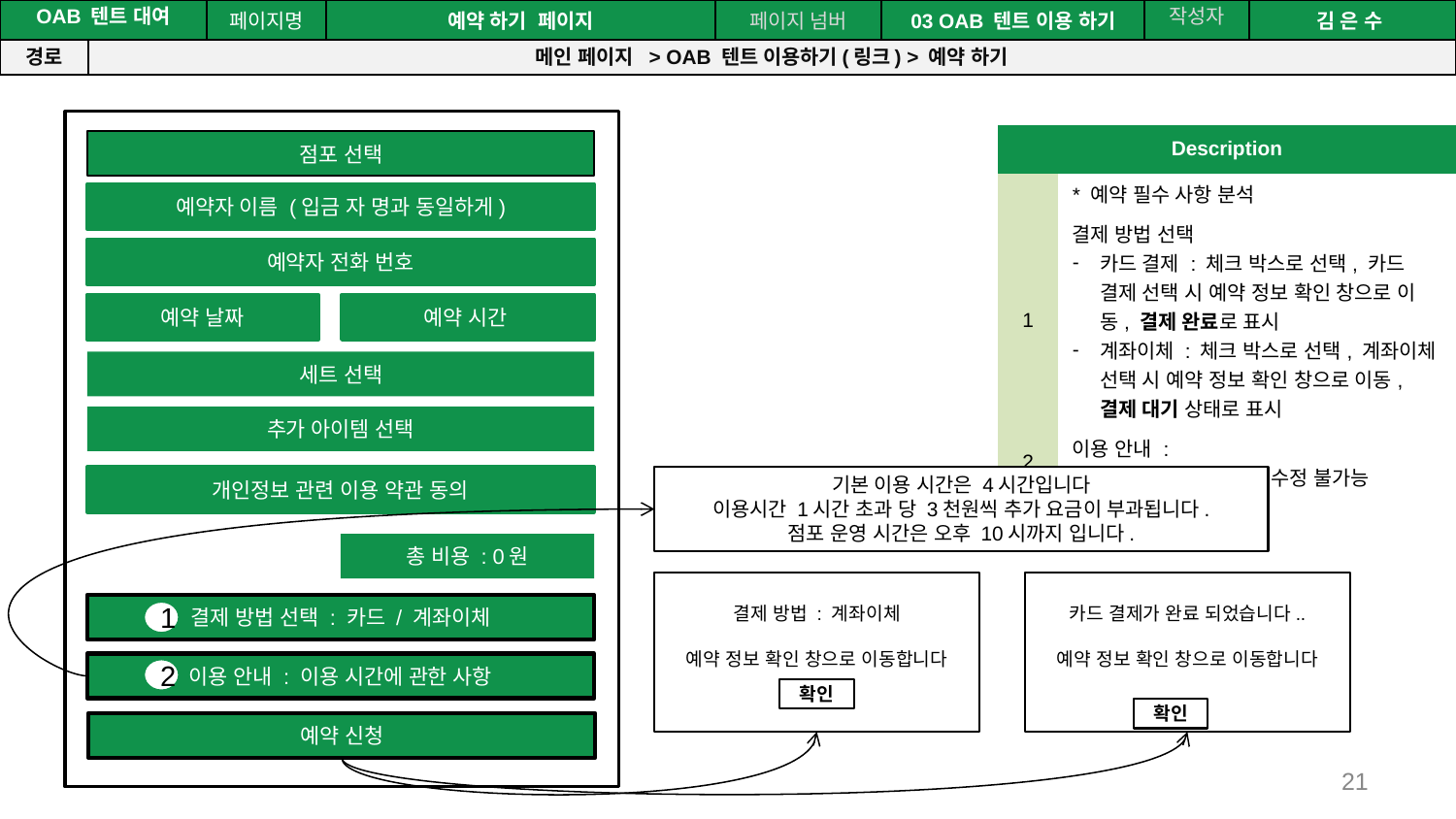

공간(오피스) 대여 시스템
| OAB 텐트 대여 |  | 페이지명 | 예약 하기 페이지 | 페이지 넘버 | 03 OAB 텐트 이용 하기 | 작성자 | 김 은 수 |
| --- | --- | --- | --- | --- | --- | --- | --- |
| 경로 | 메인 페이지 > OAB 텐트 이용하기(링크) > 예약 하기 |  |  |  |  |  |  |

| Description |  |
| --- | --- |
|  | \* 예약 필수 사항 분석 |
| 1 | 결제 방법 선택 카드 결제 : 체크 박스로 선택, 카드 결제 선택 시 예약 정보 확인 창으로 이동, 결제 완료로 표시 계좌이체 : 체크 박스로 선택, 계좌이체 선택 시 예약 정보 확인 창으로 이동, 결제 대기 상태로 표시 |
| 2 | 이용 안내 : 간단한 설명, 관리자가 수정 불가능 |
점포 선택
예약자 이름 (입금 자 명과 동일하게)
예약자 전화 번호
예약 날짜
예약 시간
세트 선택
추가 아이템 선택
기본 이용 시간은 4시간입니다
이용시간 1시간 초과 당 3천원씩 추가 요금이 부과됩니다.
점포 운영 시간은 오후 10시까지 입니다.
개인정보 관련 이용 약관 동의
총 비용 : 0원
결제 방법 : 계좌이체
예약 정보 확인 창으로 이동합니다
확인
카드 결제가 완료 되었습니다..
예약 정보 확인 창으로 이동합니다
확인
결제 방법 선택 : 카드 / 계좌이체
1
이용 안내 : 이용 시간에 관한 사항
2
예약 신청
21